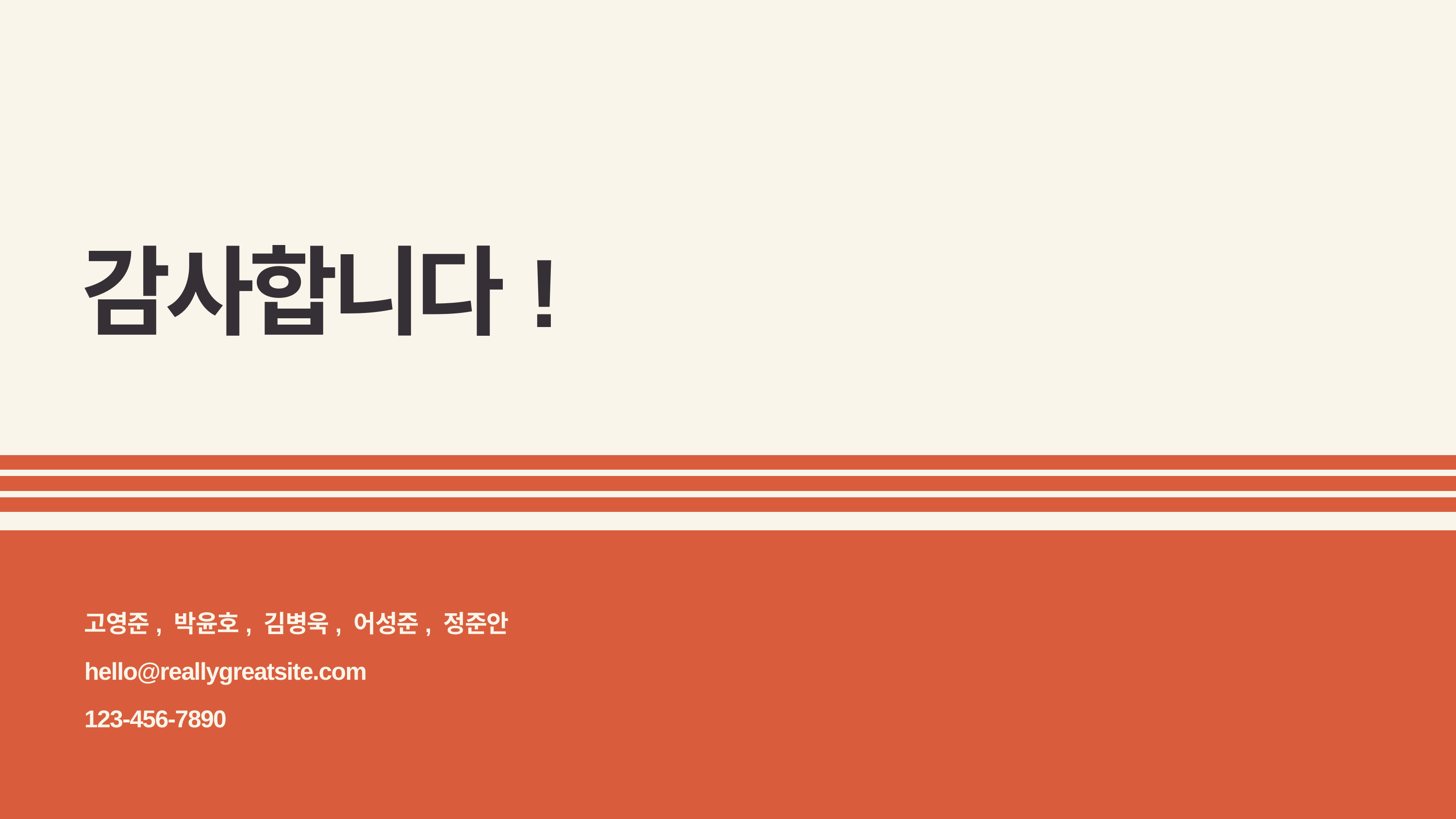

감사합니다!

고영준, 박윤호, 김병욱, 어성준, 정준안
hello@reallygreatsite.com
123-456-7890